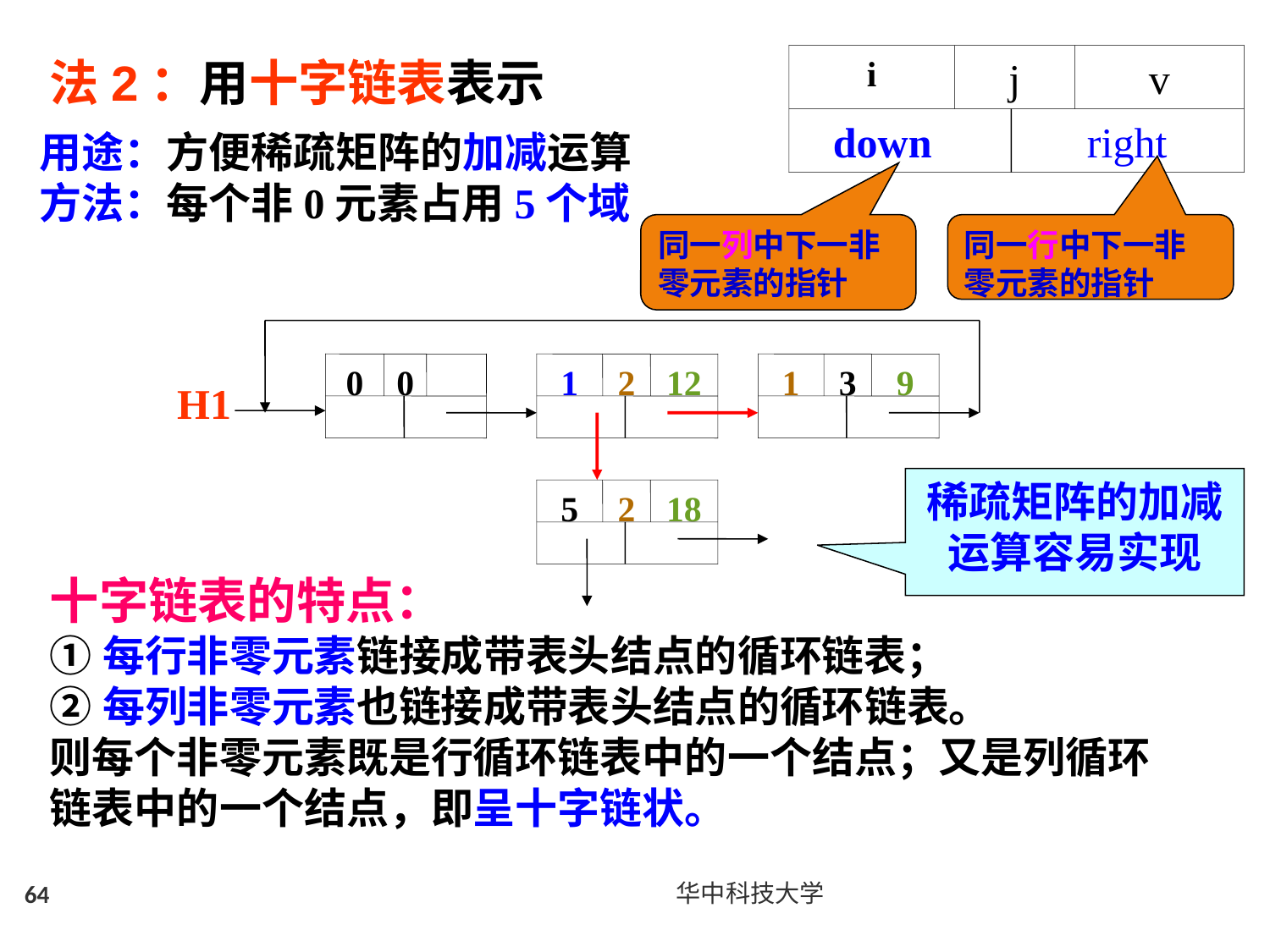

法2：用十字链表表示
i

j

v

   down

right

用途：方便稀疏矩阵的加减运算
方法：每个非0元素占用5个域
同一列中下一非零元素的指针
同一行中下一非零元素的指针

0

0

1

2

12

1

3

9

H1

5

2

18

稀疏矩阵的加减运算容易实现
十字链表的特点：
①每行非零元素链接成带表头结点的循环链表；
②每列非零元素也链接成带表头结点的循环链表。
则每个非零元素既是行循环链表中的一个结点；又是列循环链表中的一个结点，即呈十字链状。
64
华中科技大学